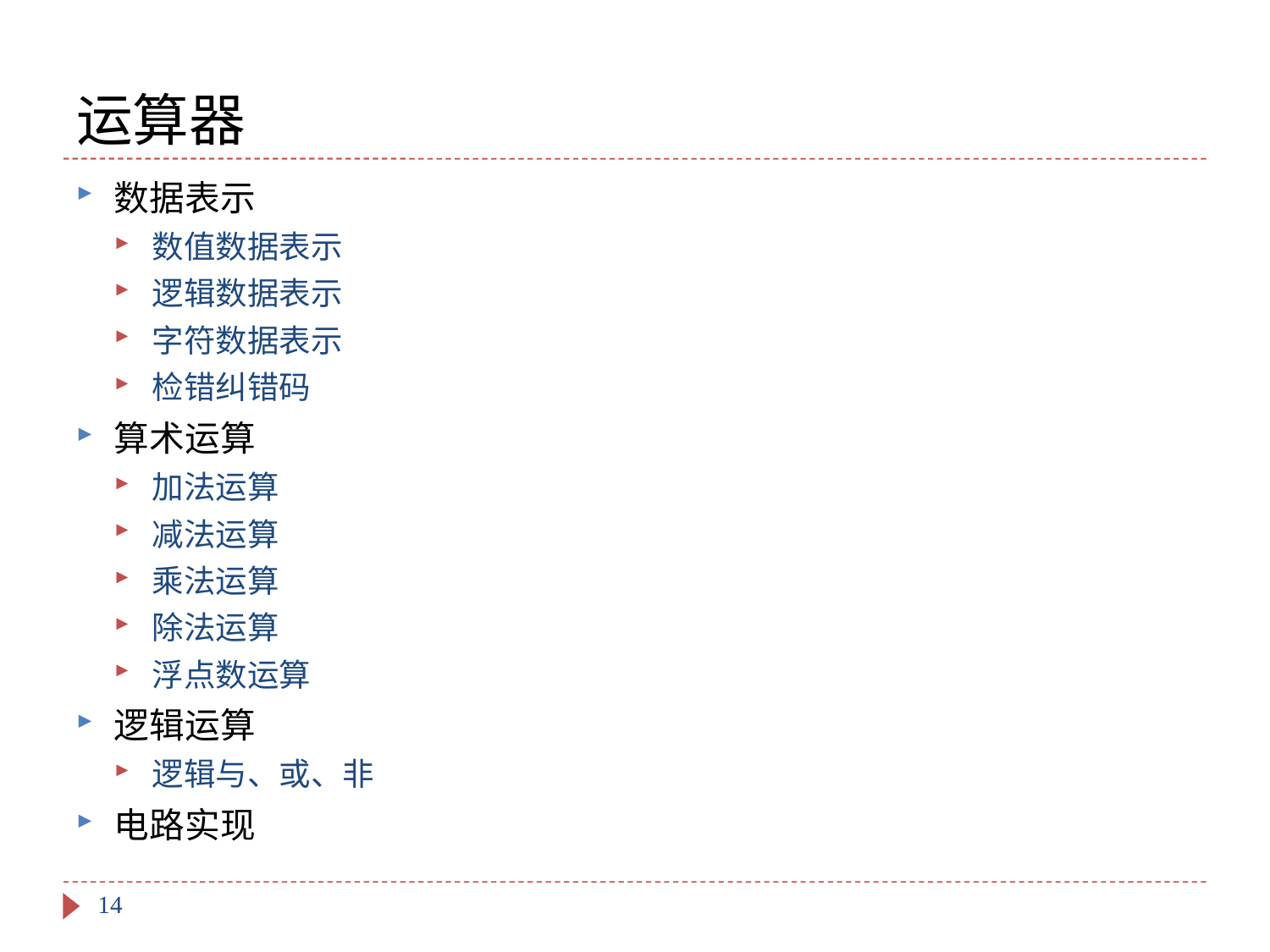

# 运算器
数据表示
数值数据表示
逻辑数据表示
字符数据表示
检错纠错码
算术运算
加法运算
减法运算
乘法运算
除法运算
浮点数运算
逻辑运算
逻辑与、或、非
电路实现

14